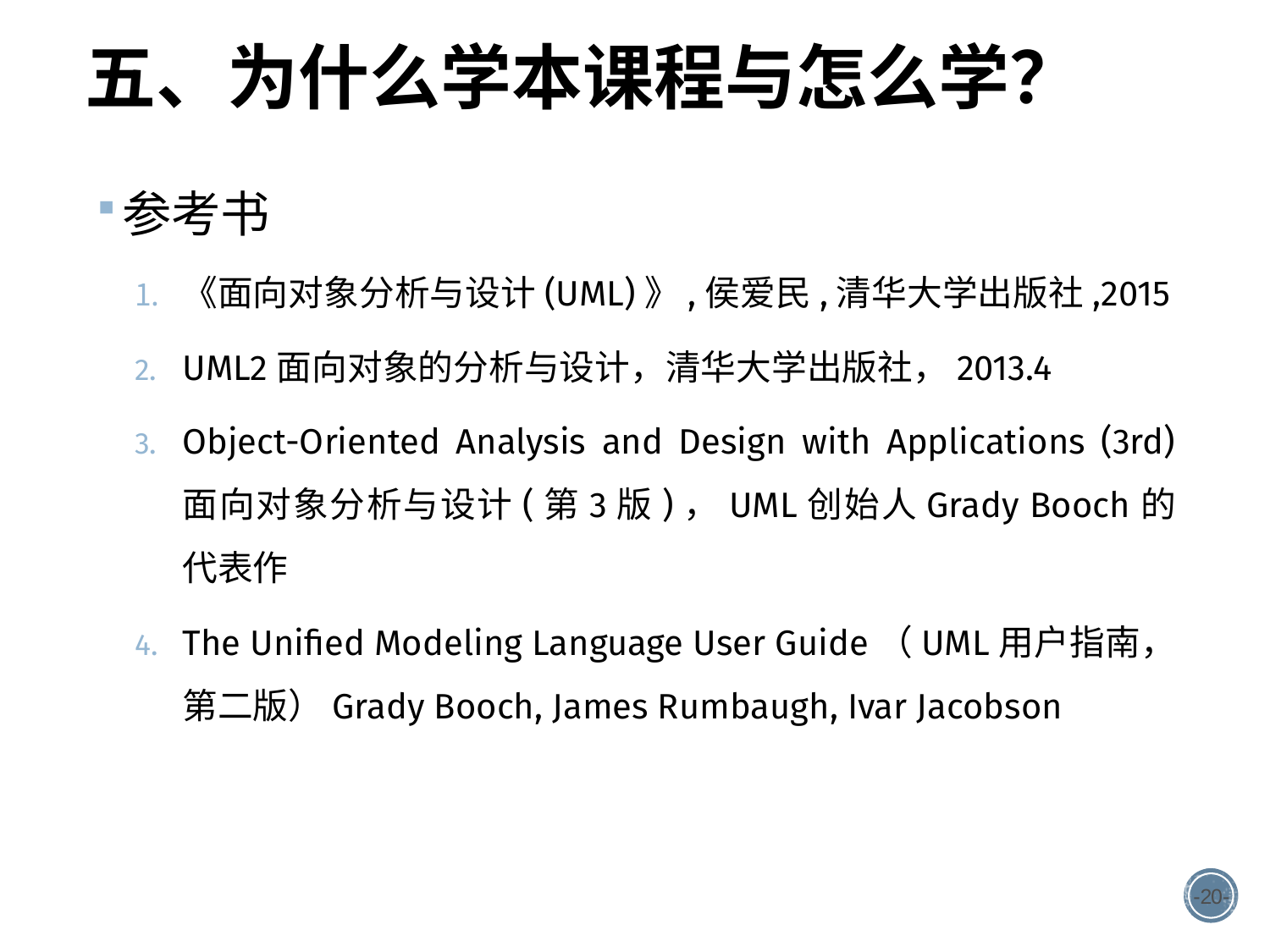

# 五、为什么学本课程与怎么学？
参考书
《面向对象分析与设计(UML)》,侯爱民,清华大学出版社,2015
UML2面向对象的分析与设计，清华大学出版社，2013.4
Object-Oriented Analysis and Design with Applications (3rd) 面向对象分析与设计(第3版)，UML创始人Grady Booch的代表作
The Unified Modeling Language User Guide（UML用户指南，第二版）Grady Booch, James Rumbaugh, Ivar Jacobson

-20-